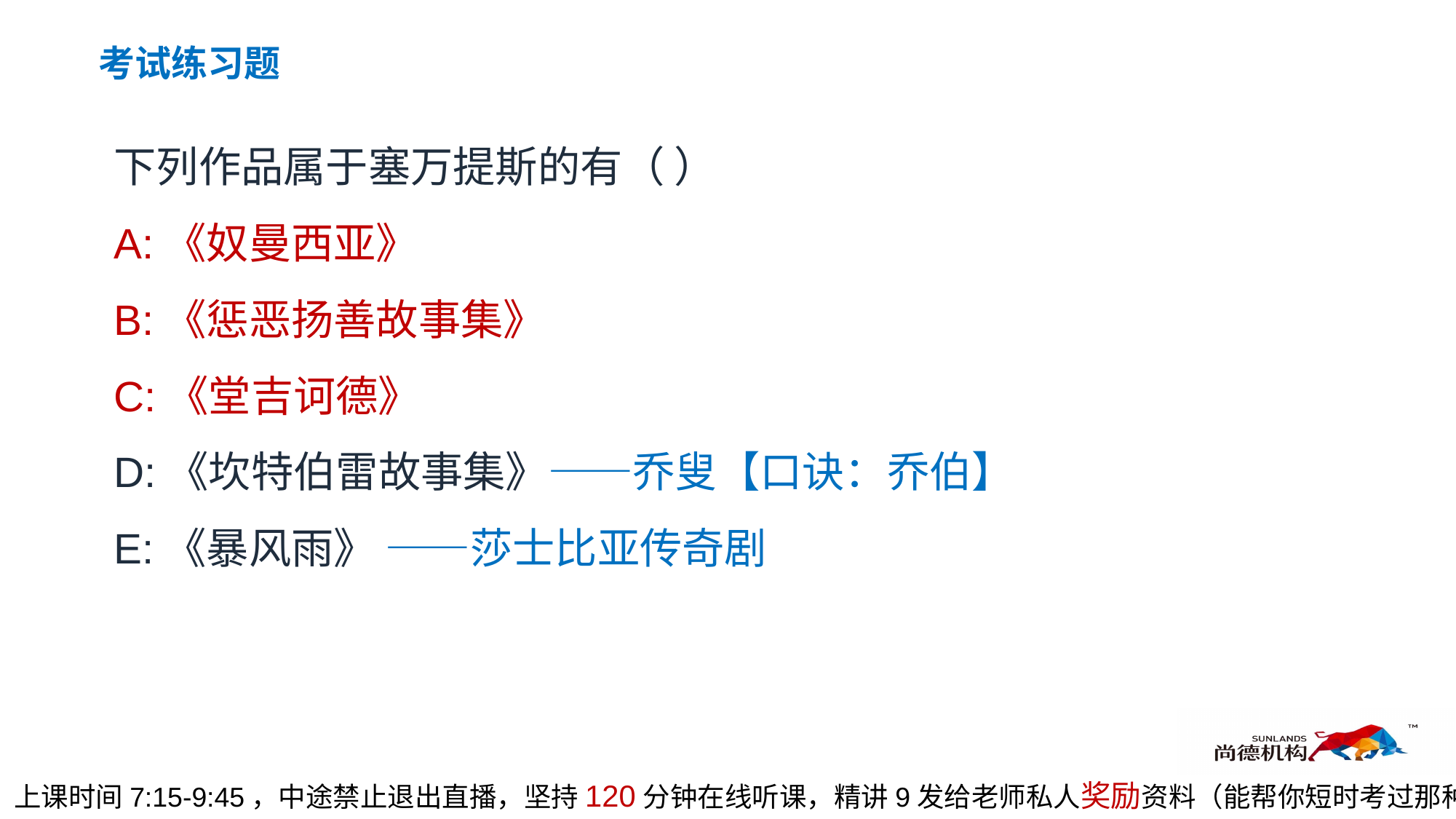

考试练习题
下列作品属于塞万提斯的有（ ）
A:《奴曼西亚》
B:《惩恶扬善故事集》
C:《堂吉诃德》
D:《坎特伯雷故事集》——乔叟【口诀：乔伯】
E:《暴风雨》 ——莎士比亚传奇剧